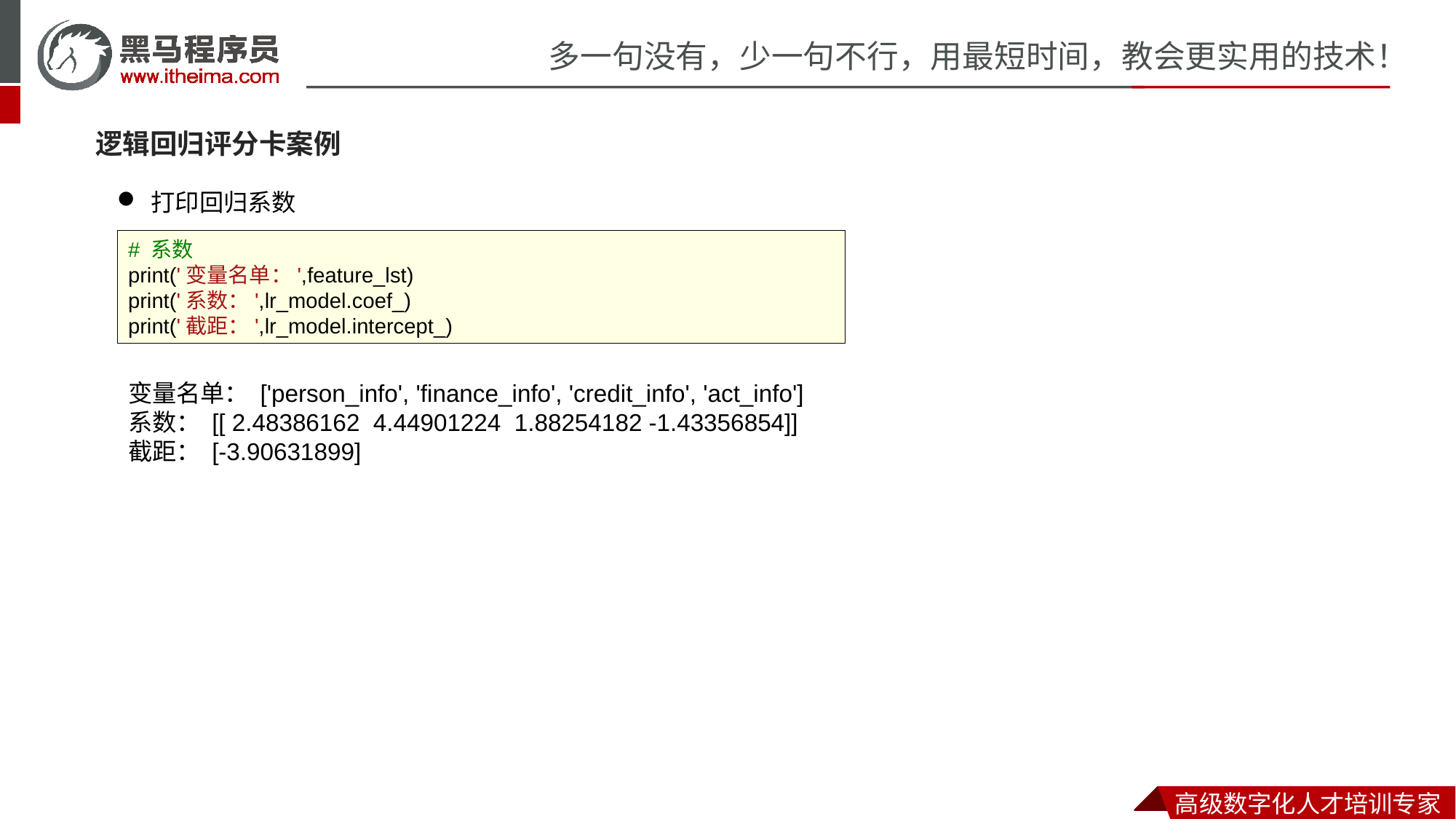

逻辑回归评分卡案例
打印回归系数
# 系数
print('变量名单：',feature_lst)
print('系数：',lr_model.coef_)
print('截距：',lr_model.intercept_)
变量名单： ['person_info', 'finance_info', 'credit_info', 'act_info']
系数： [[ 2.48386162  4.44901224  1.88254182 -1.43356854]]
截距： [-3.90631899]